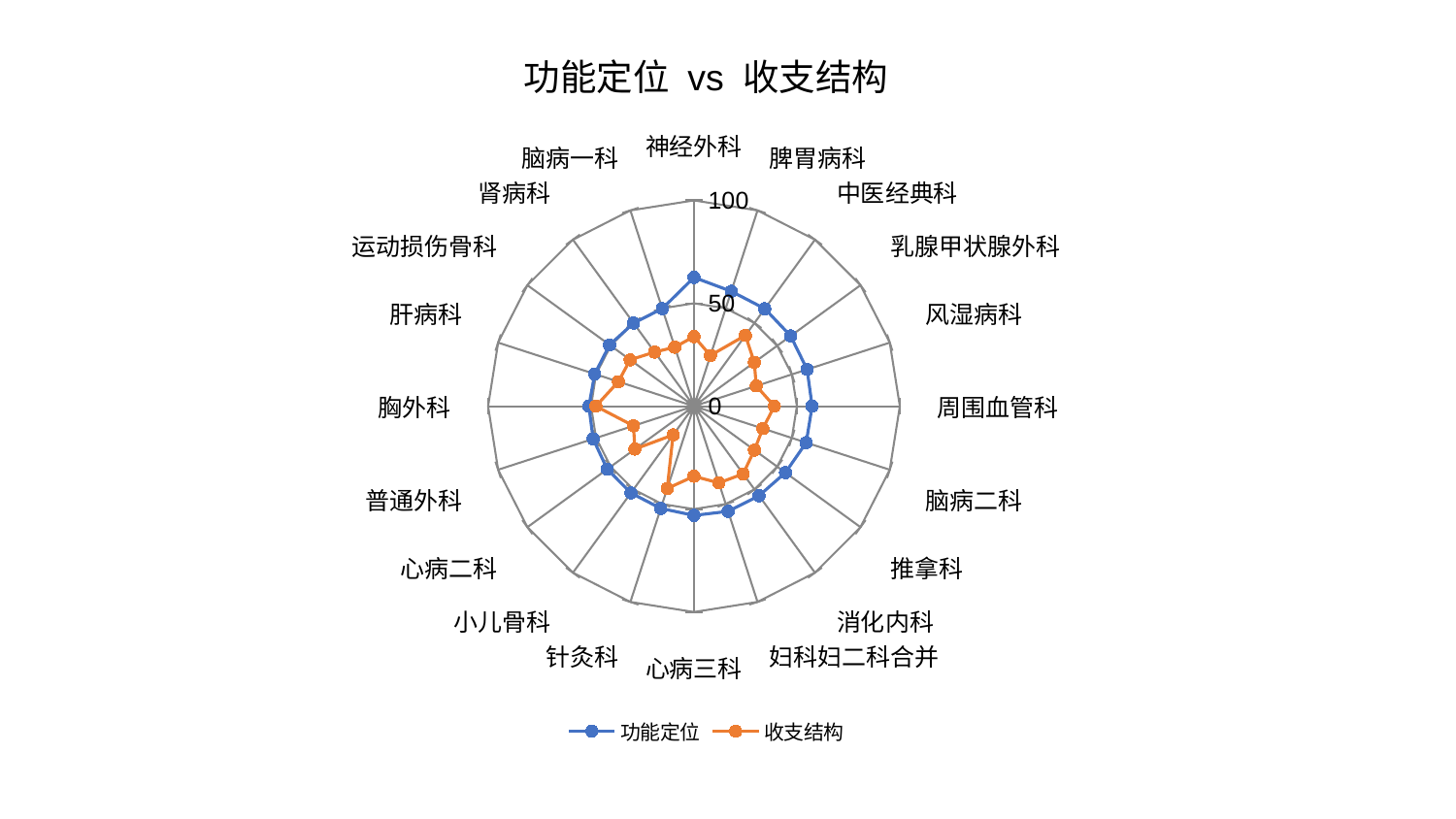

### Chart: 功能定位 vs 收支结构

| Category | 功能定位 | 收支结构 |
|---|---|---|
| 神经外科 | 62.57772276489708 | 33.826059922813116 |
| 脾胃病科 | 58.69327096920498 | 25.92281626596143 |
| 中医经典科 | 58.5491508519914 | 42.52236389024496 |
| 乳腺甲状腺外科 | 58.070266326079356 | 36.243377148041795 |
| 风湿病科 | 57.80582453212272 | 31.843024463048028 |
| 周围血管科 | 57.40592002883682 | 39.06039160320163 |
| 脑病二科 | 57.31710333600228 | 35.18577347060973 |
| 推拿科 | 54.935149137119154 | 36.298433557196866 |
| 消化内科 | 53.79911322119948 | 40.65274471184217 |
| 妇科妇二科合并 | 53.72511820656986 | 39.222311797048775 |
| 心病三科 | 53.063547047839684 | 34.053986676923735 |
| 针灸科 | 52.23736276695188 | 42.03839989803016 |
| 小儿骨科 | 52.11736903645792 | 17.252604576237225 |
| 心病二科 | 52.07191807789394 | 35.45474118106552 |
| 普通外科 | 51.49429289281524 | 30.9074344509821 |
| 胸外科 | 51.05108534980831 | 47.63371159939549 |
| 肝病科 | 50.69287380432345 | 38.593811008930054 |
| 运动损伤骨科 | 50.66095428409486 | 38.33784835770401 |
| 肾病科 | 49.91162975060748 | 32.49392365982456 |
| 脑病一科 | 49.83935105458419 | 30.168495627109692 |
36